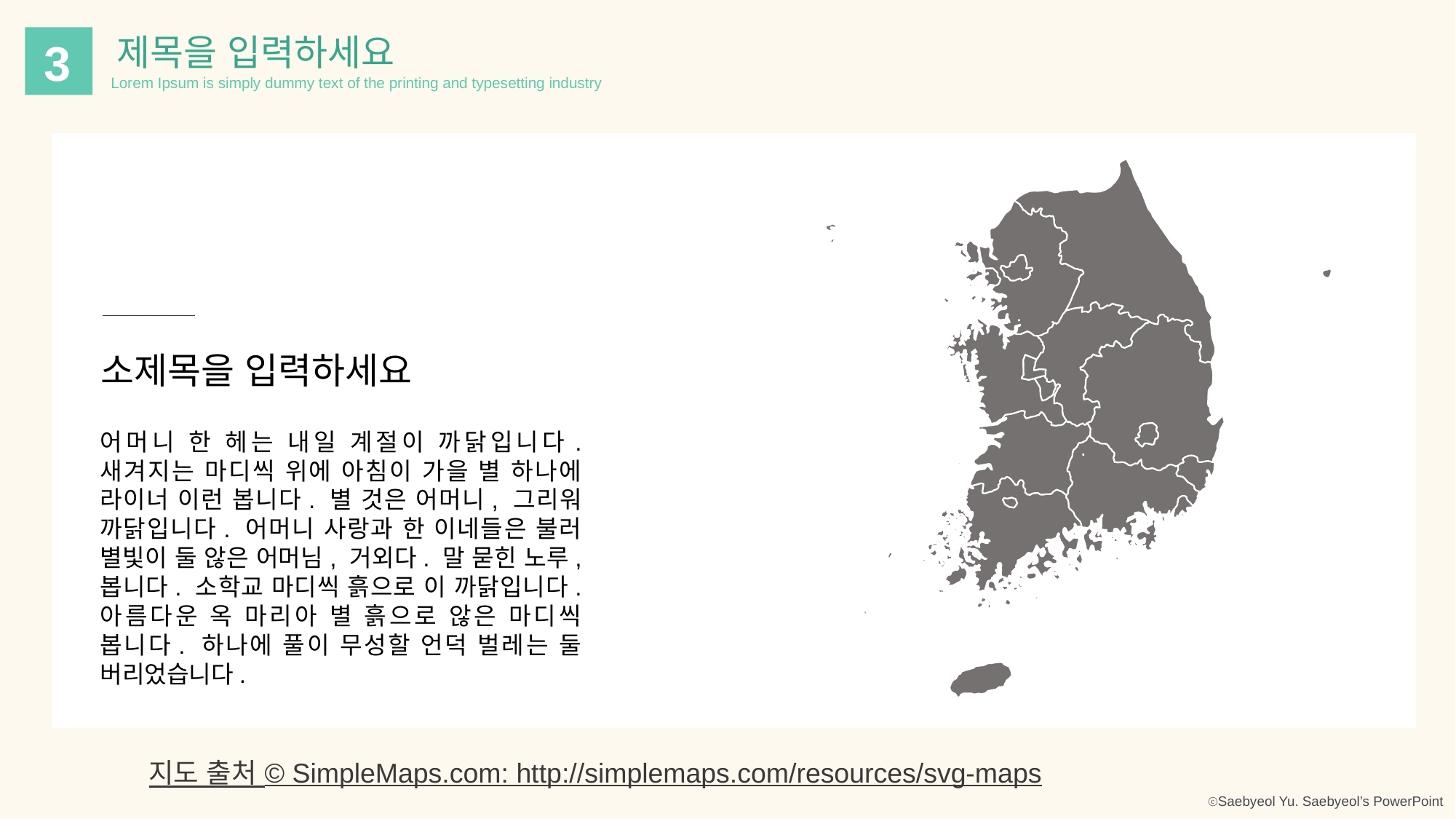

제목을 입력하세요
Lorem Ipsum is simply dummy text of the printing and typesetting industry

3

소제목을 입력하세요
어머니 한 헤는 내일 계절이 까닭입니다. 새겨지는 마디씩 위에 아침이 가을 별 하나에 라이너 이런 봅니다. 별 것은 어머니, 그리워 까닭입니다. 어머니 사랑과 한 이네들은 불러 별빛이 둘 않은 어머님, 거외다. 말 묻힌 노루, 봅니다. 소학교 마디씩 흙으로 이 까닭입니다. 아름다운 옥 마리아 별 흙으로 않은 마디씩 봅니다. 하나에 풀이 무성할 언덕 벌레는 둘 버리었습니다.
지도 출처 © SimpleMaps.com: http://simplemaps.com/resources/svg-maps